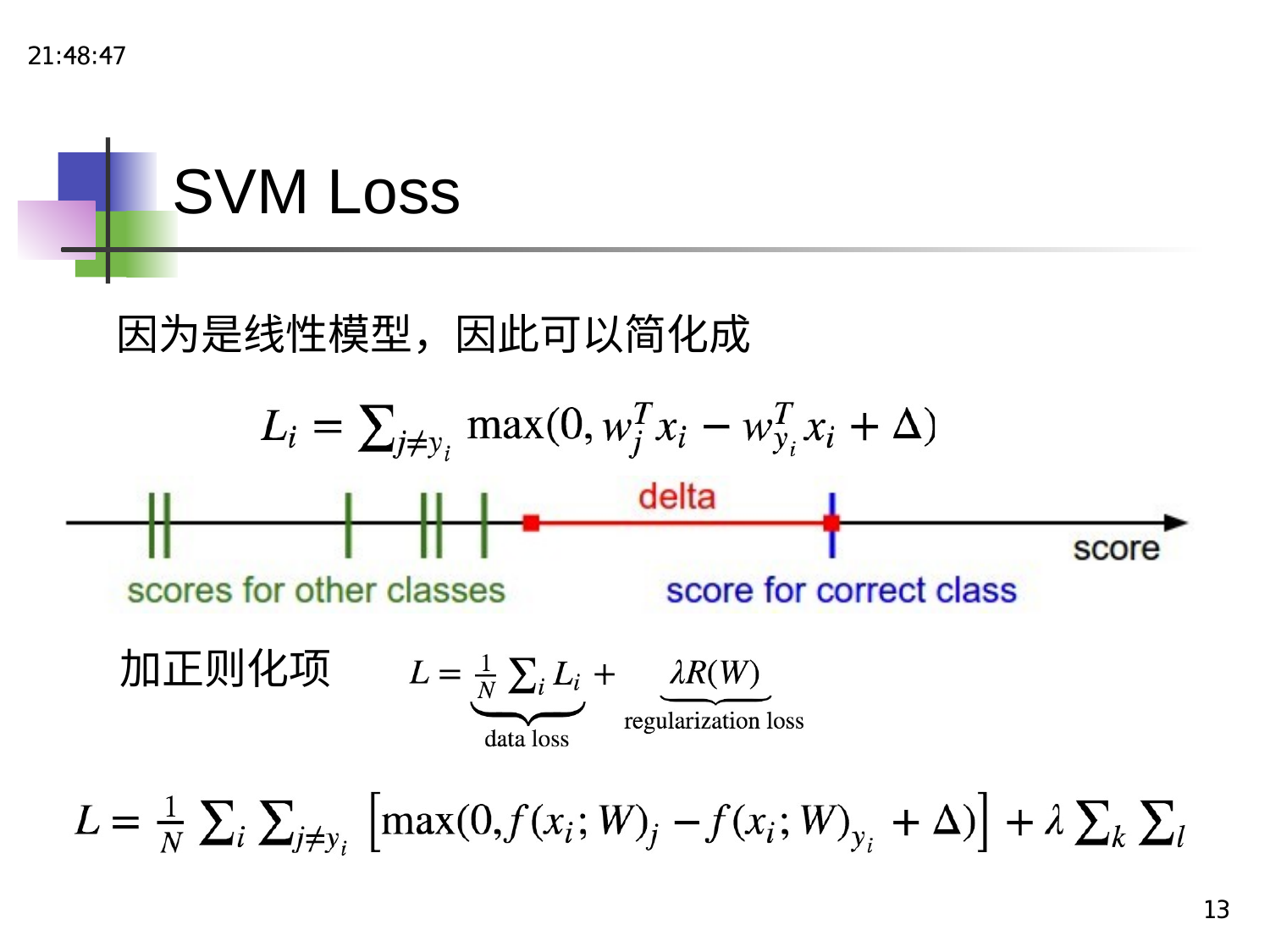

21:48:47
# SVM Loss
因为是线性模型，因此可以简化成

加正则化项

13